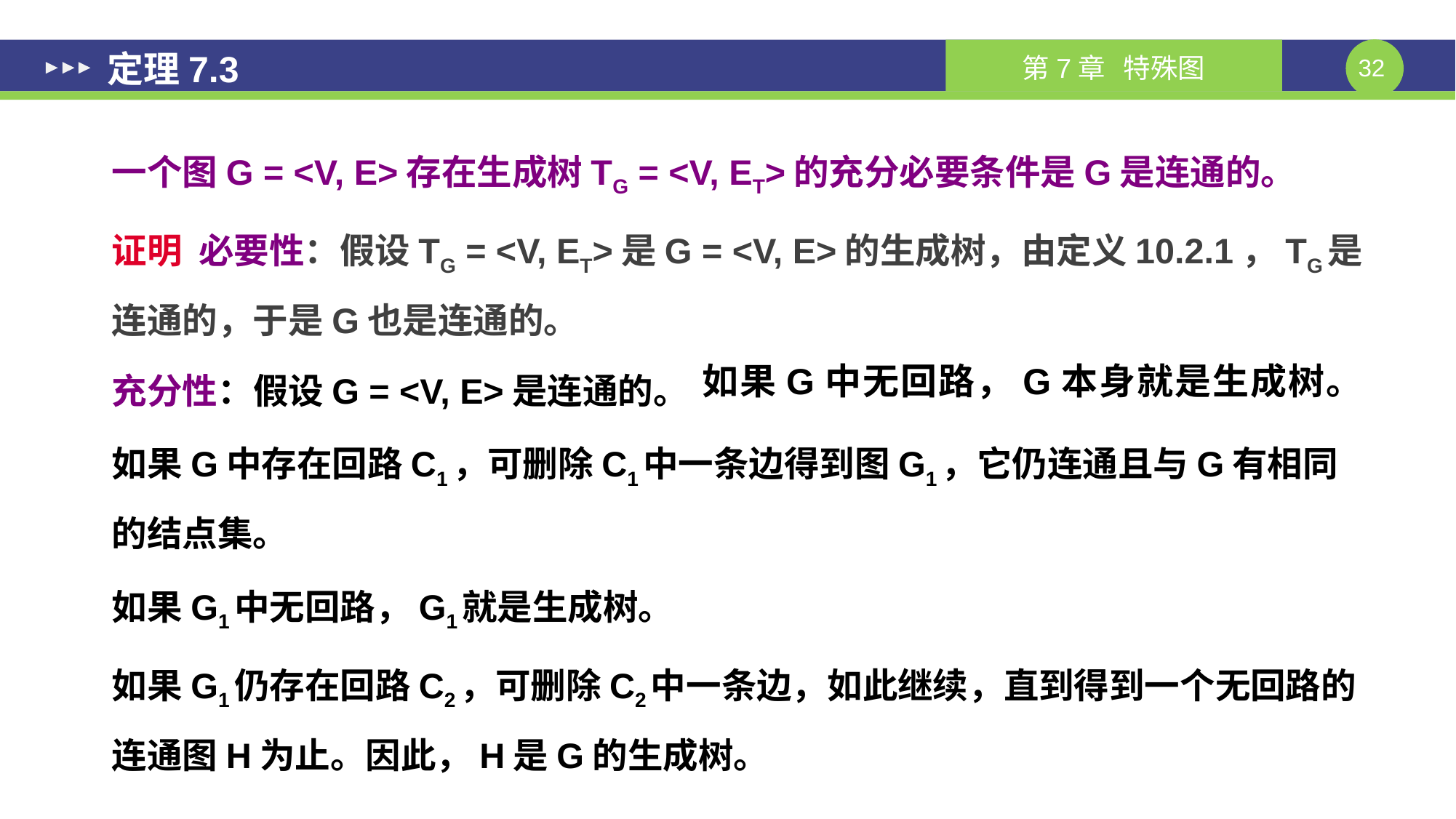

# 定理7.3
一个图G = <V, E>存在生成树TG = <V, ET>的充分必要条件是G是连通的。
证明  必要性：假设TG = <V, ET>是G = <V, E>的生成树，由定义10.2.1，TG是连通的，于是G也是连通的。
充分性：假设G = <V, E>是连通的。
如果G中存在回路C1，可删除C1中一条边得到图G1，它仍连通且与G有相同的结点集。
如果G1中无回路，G1就是生成树。
如果G1仍存在回路C2，可删除C2中一条边，如此继续，直到得到一个无回路的连通图H为止。因此，H是G的生成树。
如果G中无回路，G本身就是生成树。